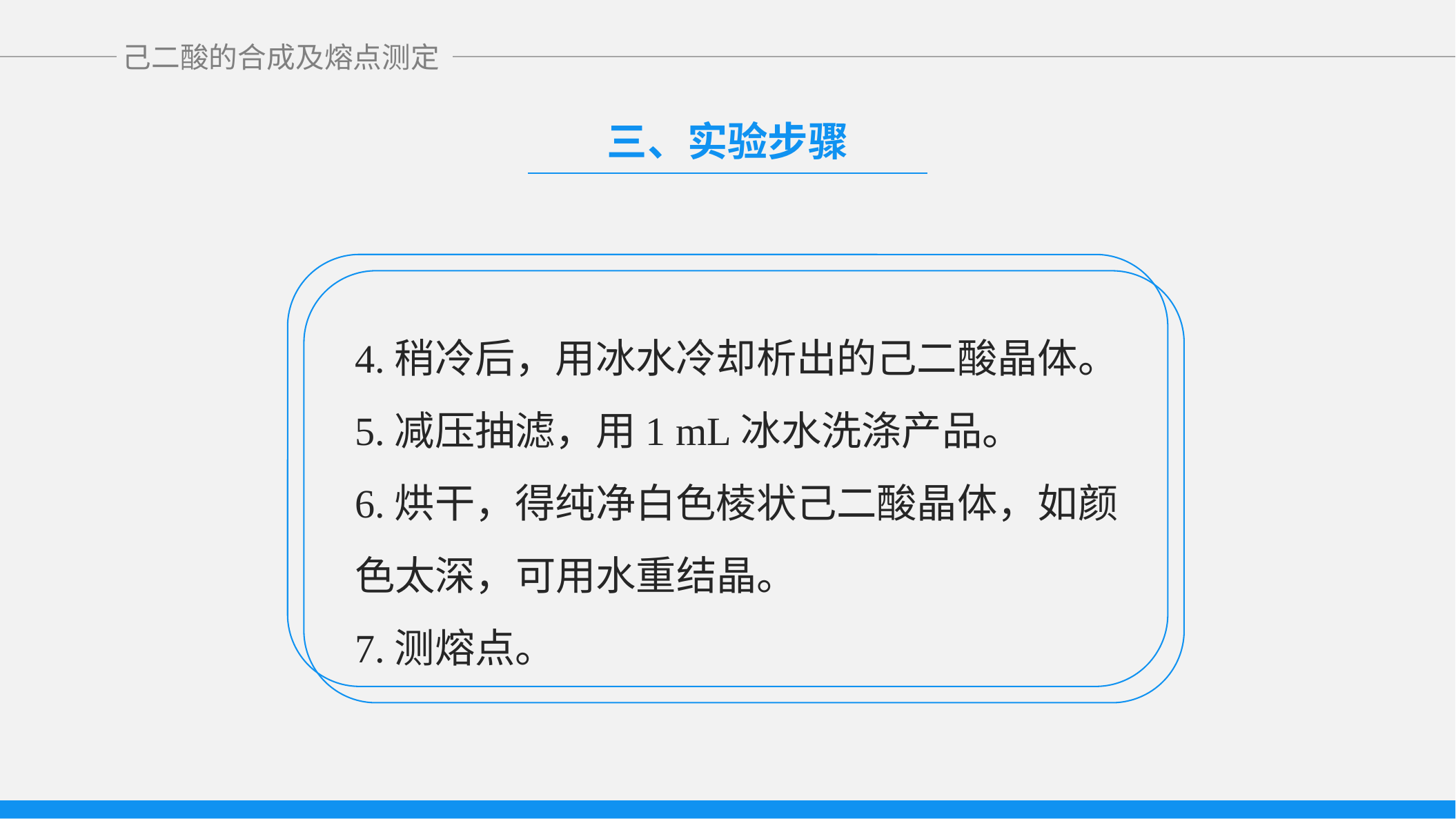

三、实验步骤

4.稍冷后，用冰水冷却析出的己二酸晶体。
5.减压抽滤，用1 mL冰水洗涤产品。
6.烘干，得纯净白色棱状己二酸晶体，如颜色太深，可用水重结晶。
7.测熔点。